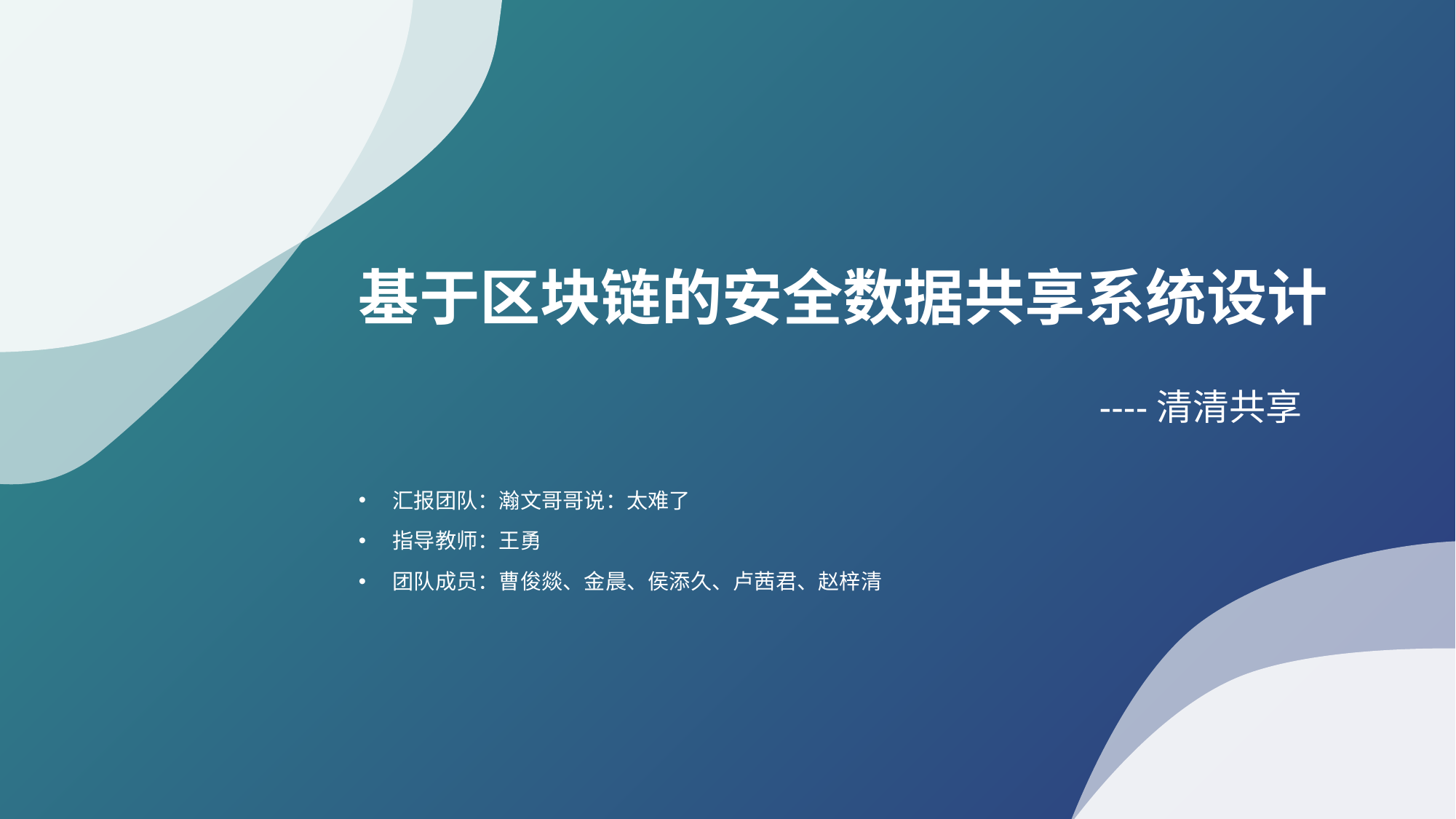

基于区块链的安全数据共享系统设计
----清清共享
汇报团队：瀚文哥哥说：太难了
指导教师：王勇
团队成员：曹俊燚、金晨、侯添久、卢茜君、赵梓清